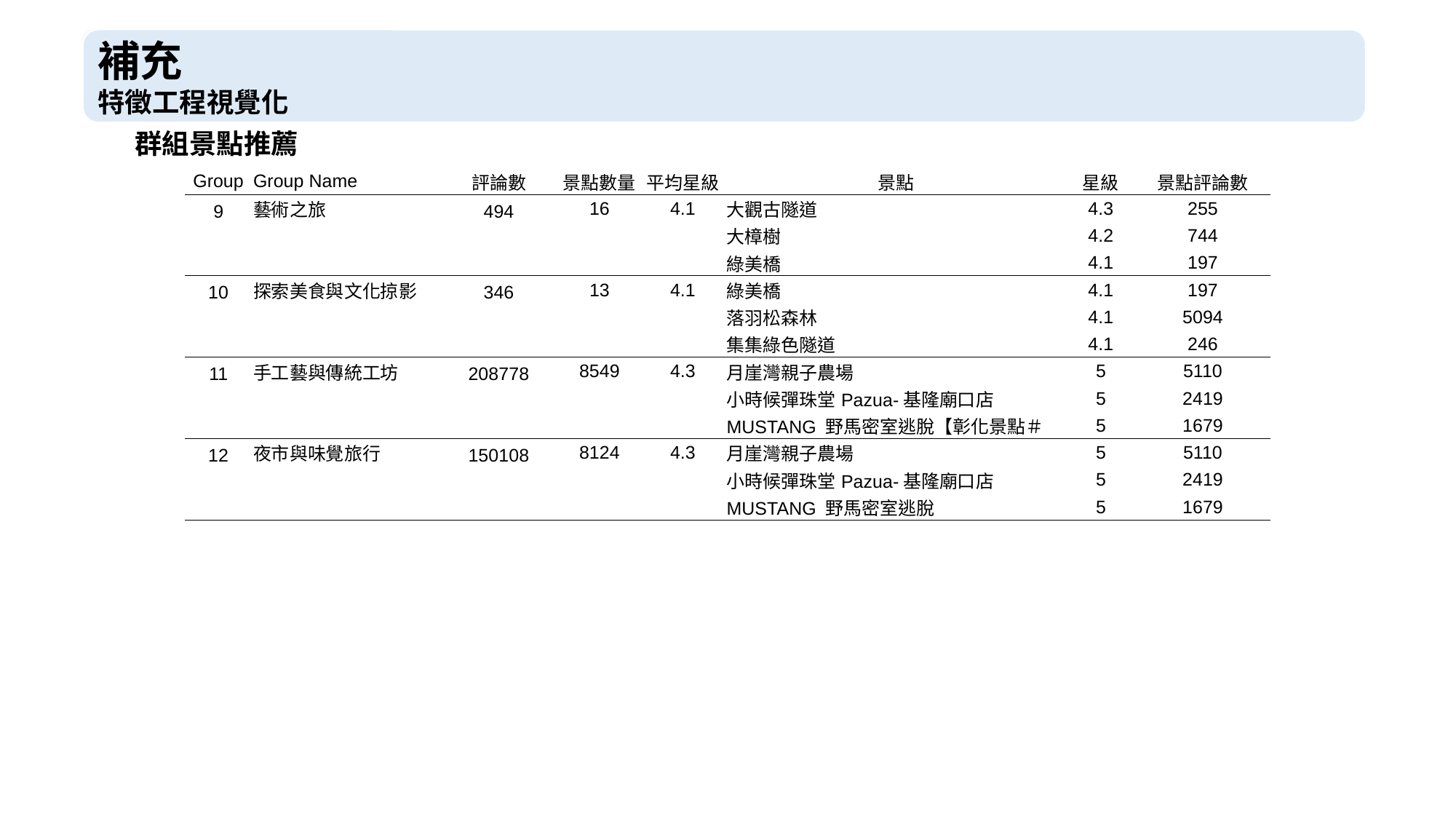

特徵工程視覺化補充
補充
特徵工程視覺化
群組景點推薦
| Group | Group Name | 評論數 | 景點數量 | 平均星級 | 景點 | 星級 | 景點評論數 |
| --- | --- | --- | --- | --- | --- | --- | --- |
| 9 | 藝術之旅 | 494 | 16 | 4.1 | 大觀古隧道 | 4.3 | 255 |
|  |  |  |  |  | 大樟樹 | 4.2 | 744 |
|  |  |  |  |  | 綠美橋 | 4.1 | 197 |
| 10 | 探索美食與文化掠影 | 346 | 13 | 4.1 | 綠美橋 | 4.1 | 197 |
|  |  |  |  |  | 落羽松森林 | 4.1 | 5094 |
|  |  |  |  |  | 集集綠色隧道 | 4.1 | 246 |
| 11 | 手工藝與傳統工坊 | 208778 | 8549 | 4.3 | 月崖灣親子農場 | 5 | 5110 |
|  |  |  |  |  | 小時候彈珠堂Pazua-基隆廟口店 | 5 | 2419 |
|  |  |  |  |  | MUSTANG 野馬密室逃脫【彰化景點＃ | 5 | 1679 |
| 12 | 夜市與味覺旅行 | 150108 | 8124 | 4.3 | 月崖灣親子農場 | 5 | 5110 |
|  |  |  |  |  | 小時候彈珠堂Pazua-基隆廟口店 | 5 | 2419 |
|  |  |  |  |  | MUSTANG 野馬密室逃脫 | 5 | 1679 |